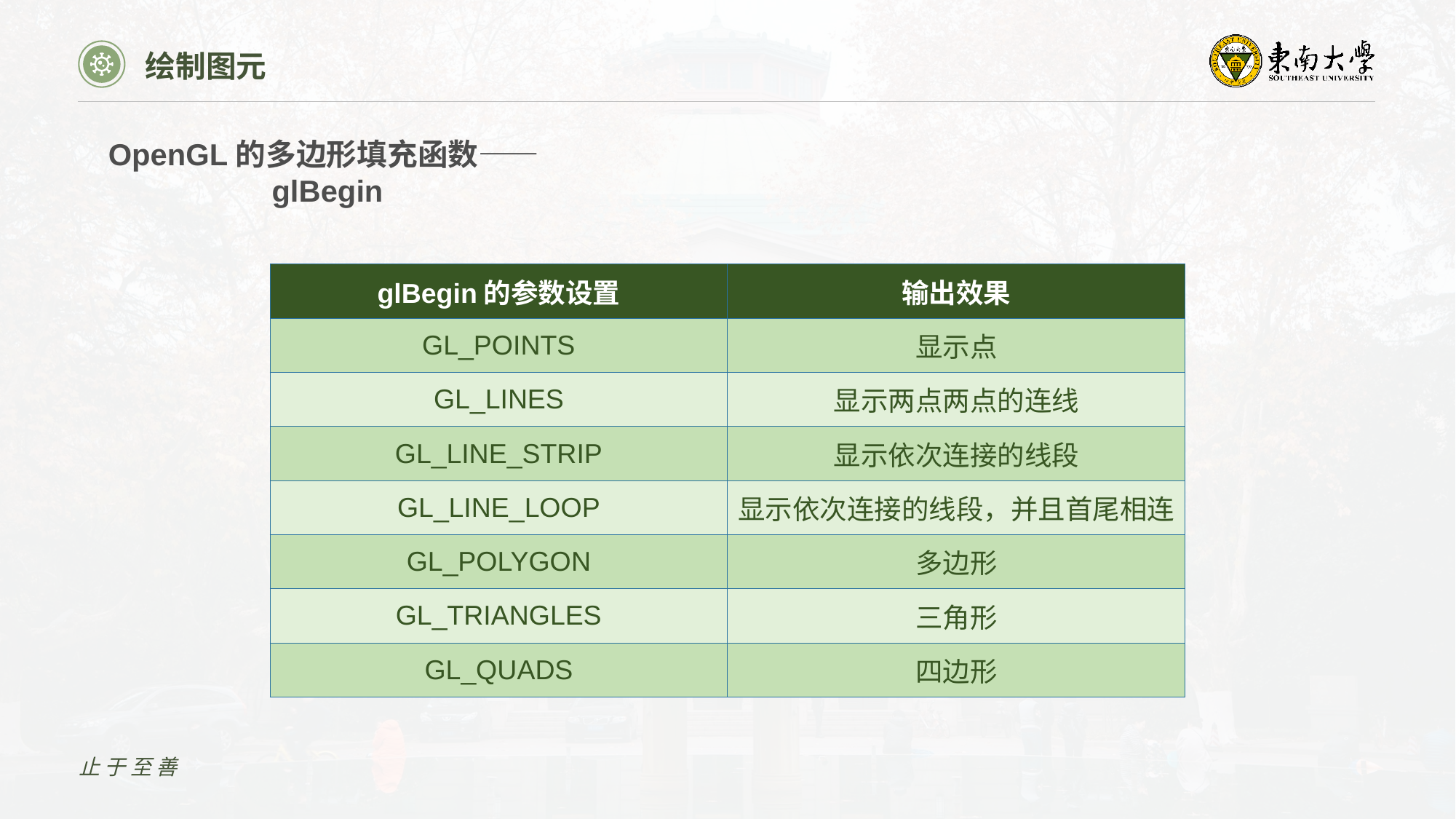

绘制图元
OpenGL的多边形填充函数——glBegin
| glBegin的参数设置 | 输出效果 |
| --- | --- |
| GL\_POINTS | 显示点 |
| GL\_LINES | 显示两点两点的连线 |
| GL\_LINE\_STRIP | 显示依次连接的线段 |
| GL\_LINE\_LOOP | 显示依次连接的线段，并且首尾相连 |
| GL\_POLYGON | 多边形 |
| GL\_TRIANGLES | 三角形 |
| GL\_QUADS | 四边形 |
止于至善
10